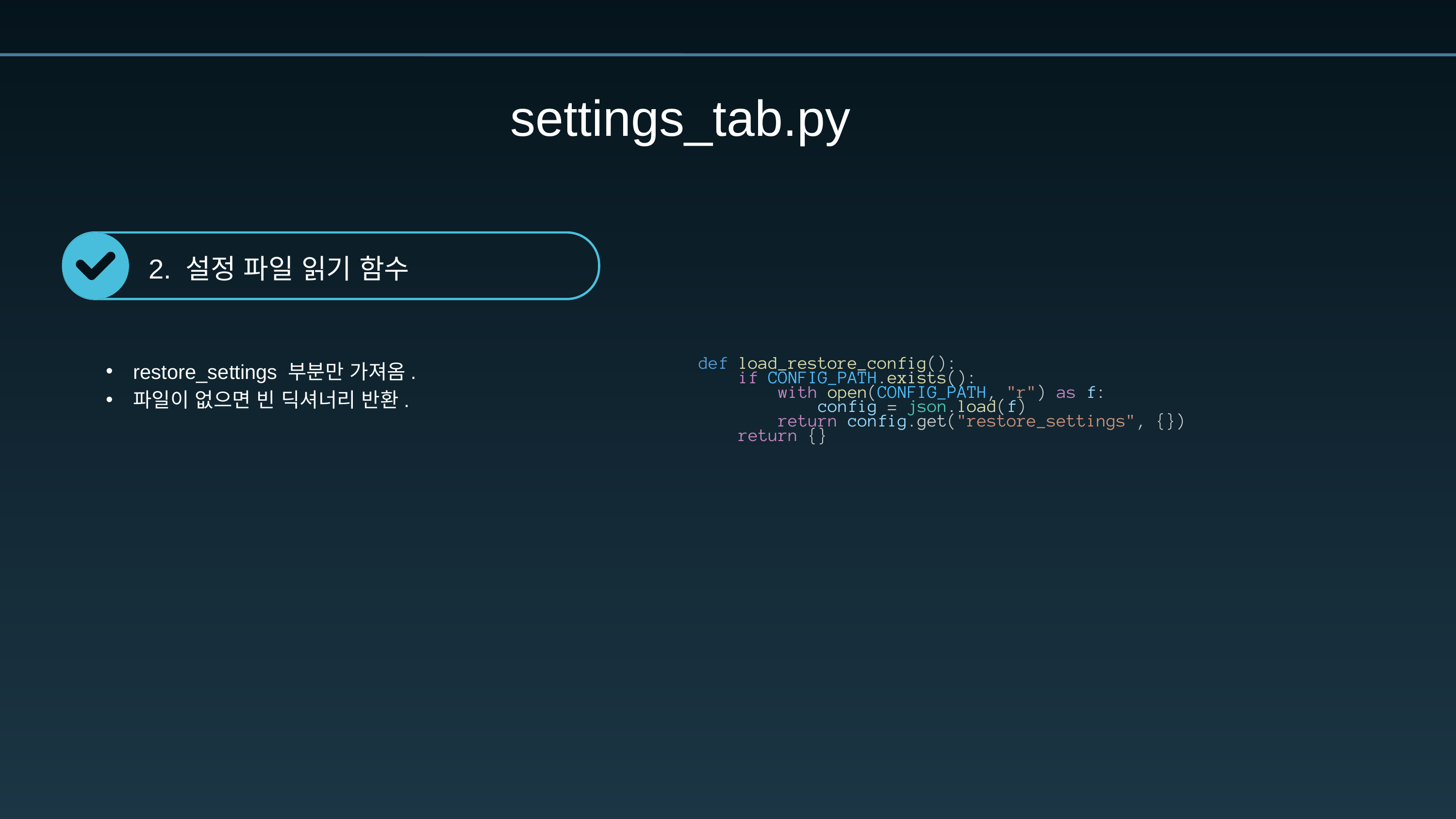

settings_tab.py

2. 설정 파일 읽기 함수
restore_settings 부분만 가져옴.
파일이 없으면 빈 딕셔너리 반환.
def load_restore_config():
    if CONFIG_PATH.exists():
        with open(CONFIG_PATH, "r") as f:
            config = json.load(f)
        return config.get("restore_settings", {})
    return {}